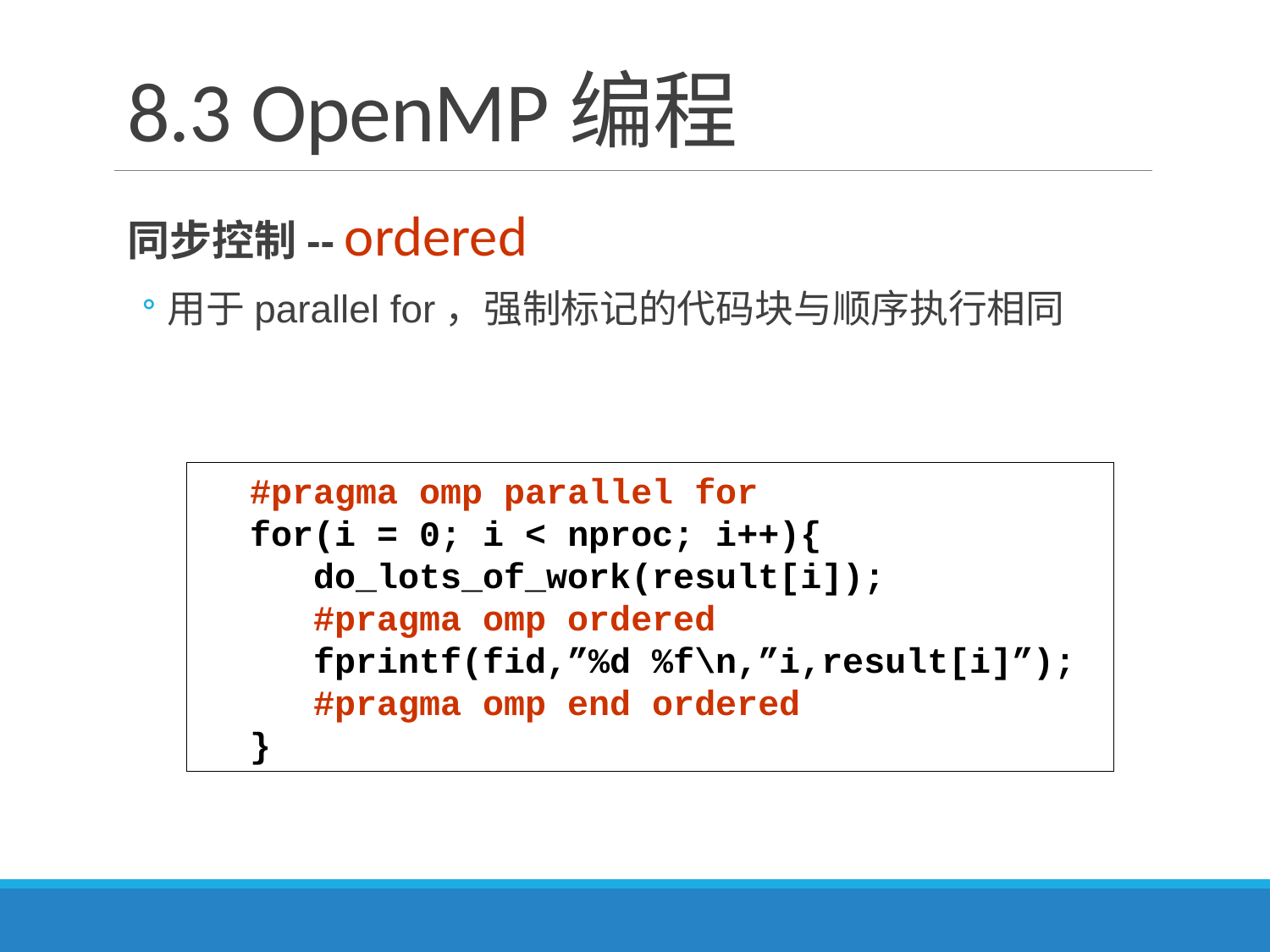

# 8.3 OpenMP编程
同步控制-- ordered
用于parallel for，强制标记的代码块与顺序执行相同

#pragma omp parallel for
for(i = 0; i < nproc; i++){
   do_lots_of_work(result[i]);
   #pragma omp ordered
   fprintf(fid,”%d %f\n,”i,result[i]”);
   #pragma omp end ordered
}
84